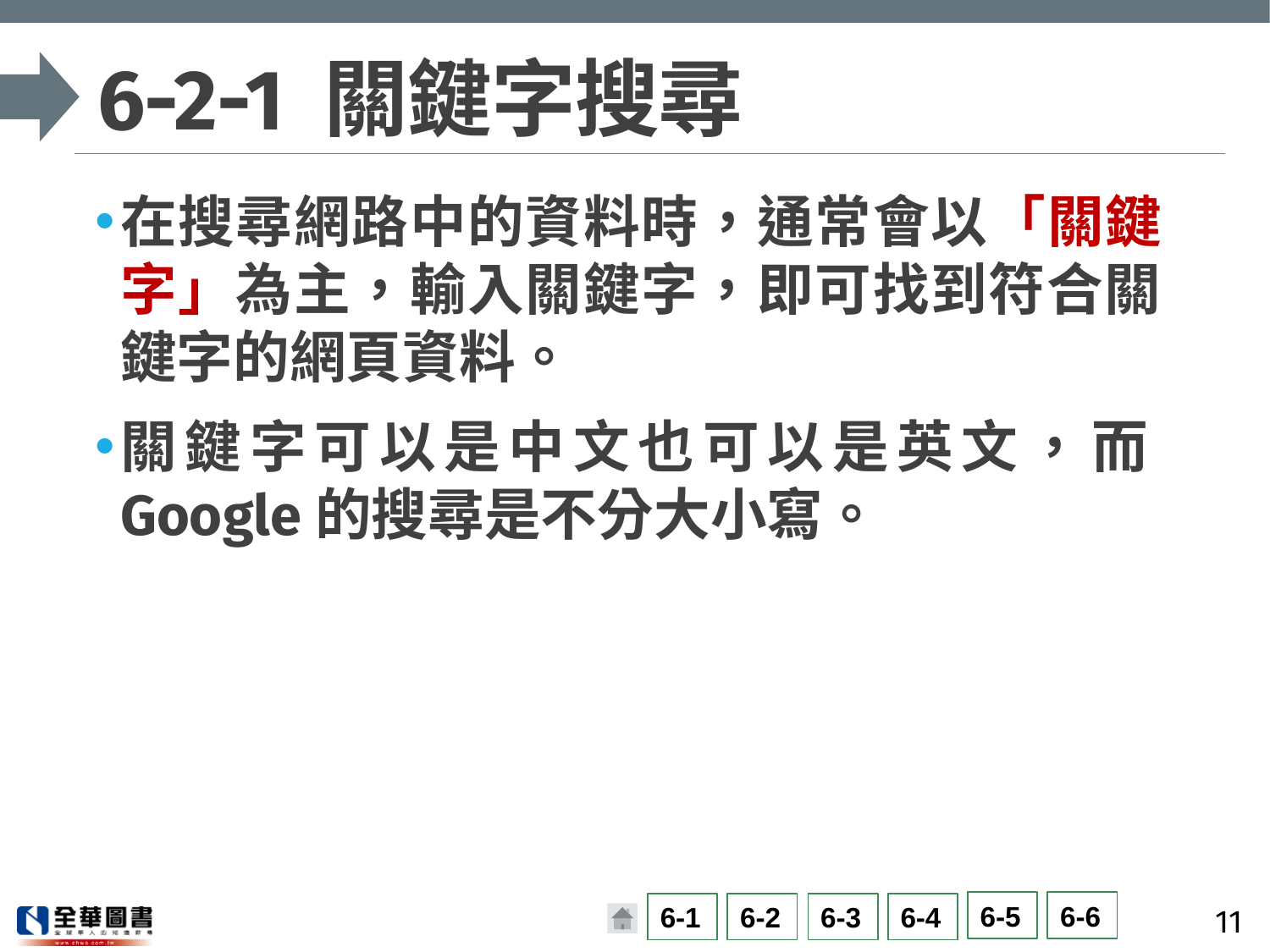

# 6-2-1 關鍵字搜尋
在搜尋網路中的資料時，通常會以「關鍵字」為主，輸入關鍵字，即可找到符合關鍵字的網頁資料。
關鍵字可以是中文也可以是英文，而Google的搜尋是不分大小寫。
11